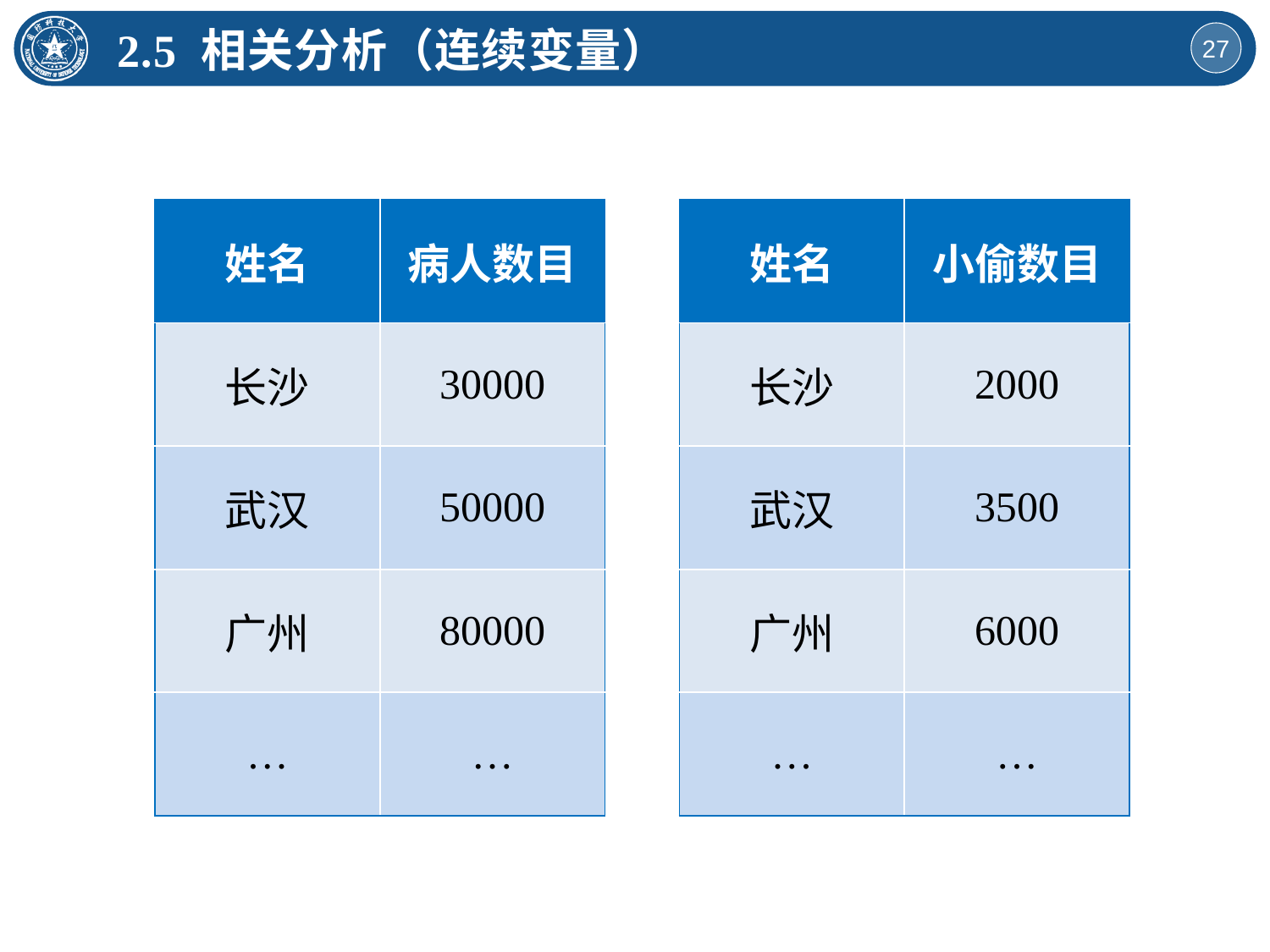

2.5 相关分析（连续变量）
| 姓名 | 病人数目 |
| --- | --- |
| 长沙 | 30000 |
| 武汉 | 50000 |
| 广州 | 80000 |
| … | … |
| 姓名 | 小偷数目 |
| --- | --- |
| 长沙 | 2000 |
| 武汉 | 3500 |
| 广州 | 6000 |
| … | … |